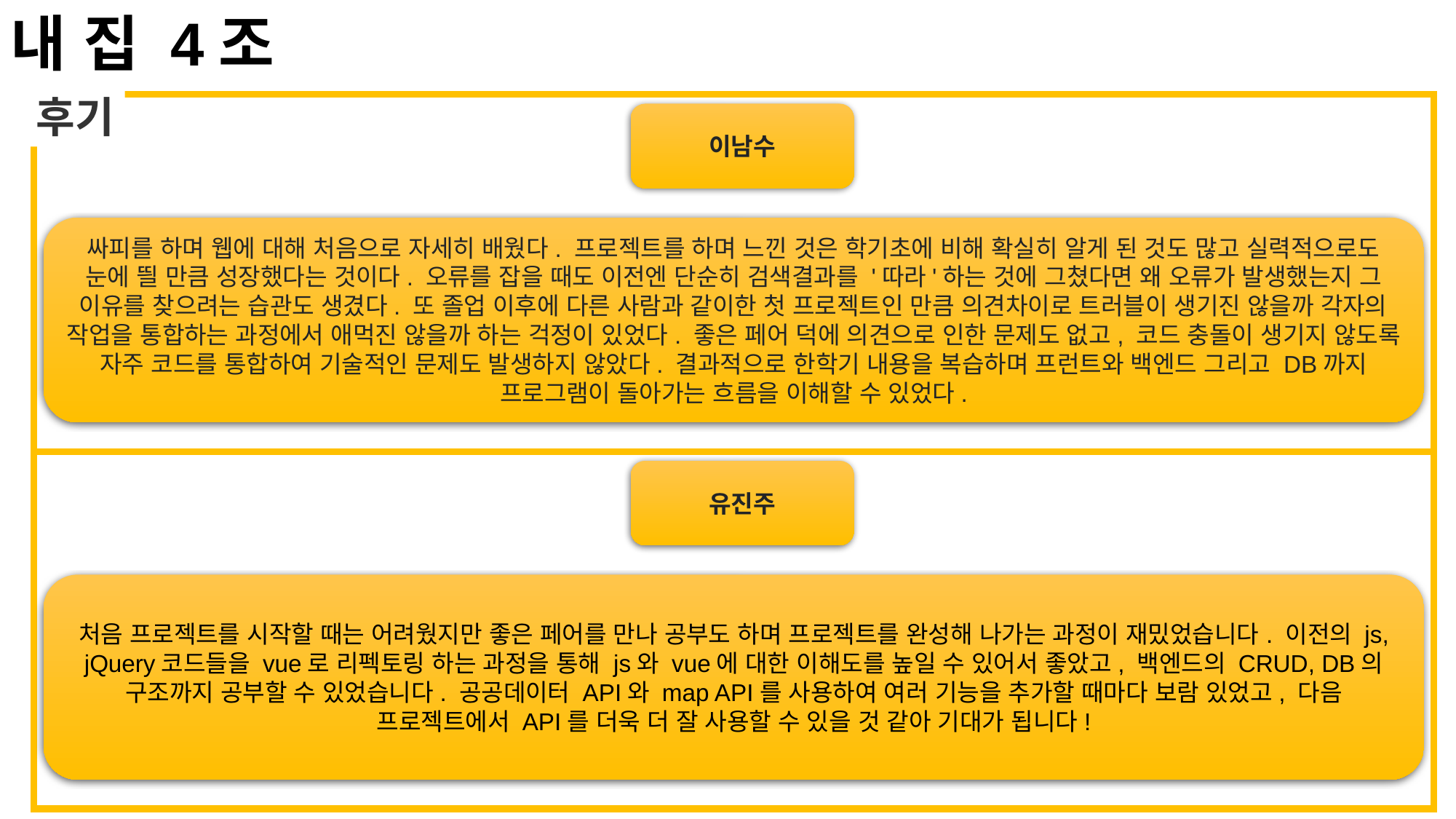

내 집 4조
후기

이남수
싸피를 하며 웹에 대해 처음으로 자세히 배웠다. 프로젝트를 하며 느낀 것은 학기초에 비해 확실히 알게 된 것도 많고 실력적으로도 눈에 띌 만큼 성장했다는 것이다. 오류를 잡을 때도 이전엔 단순히 검색결과를 '따라'하는 것에 그쳤다면 왜 오류가 발생했는지 그 이유를 찾으려는 습관도 생겼다. 또 졸업 이후에 다른 사람과 같이한 첫 프로젝트인 만큼 의견차이로 트러블이 생기진 않을까 각자의 작업을 통합하는 과정에서 애먹진 않을까 하는 걱정이 있었다. 좋은 페어 덕에 의견으로 인한 문제도 없고, 코드 충돌이 생기지 않도록 자주 코드를 통합하여 기술적인 문제도 발생하지 않았다. 결과적으로 한학기 내용을 복습하며 프런트와 백엔드 그리고 DB까지 프로그램이 돌아가는 흐름을 이해할 수 있었다.
유진주
처음 프로젝트를 시작할 때는 어려웠지만 좋은 페어를 만나 공부도 하며 프로젝트를 완성해 나가는 과정이 재밌었습니다. 이전의 js, jQuery코드들을 vue로 리펙토링 하는 과정을 통해 js와 vue에 대한 이해도를 높일 수 있어서 좋았고, 백엔드의 CRUD, DB의 구조까지 공부할 수 있었습니다. 공공데이터 API와 map API를 사용하여 여러 기능을 추가할 때마다 보람 있었고, 다음 프로젝트에서 API를 더욱 더 잘 사용할 수 있을 것 같아 기대가 됩니다!